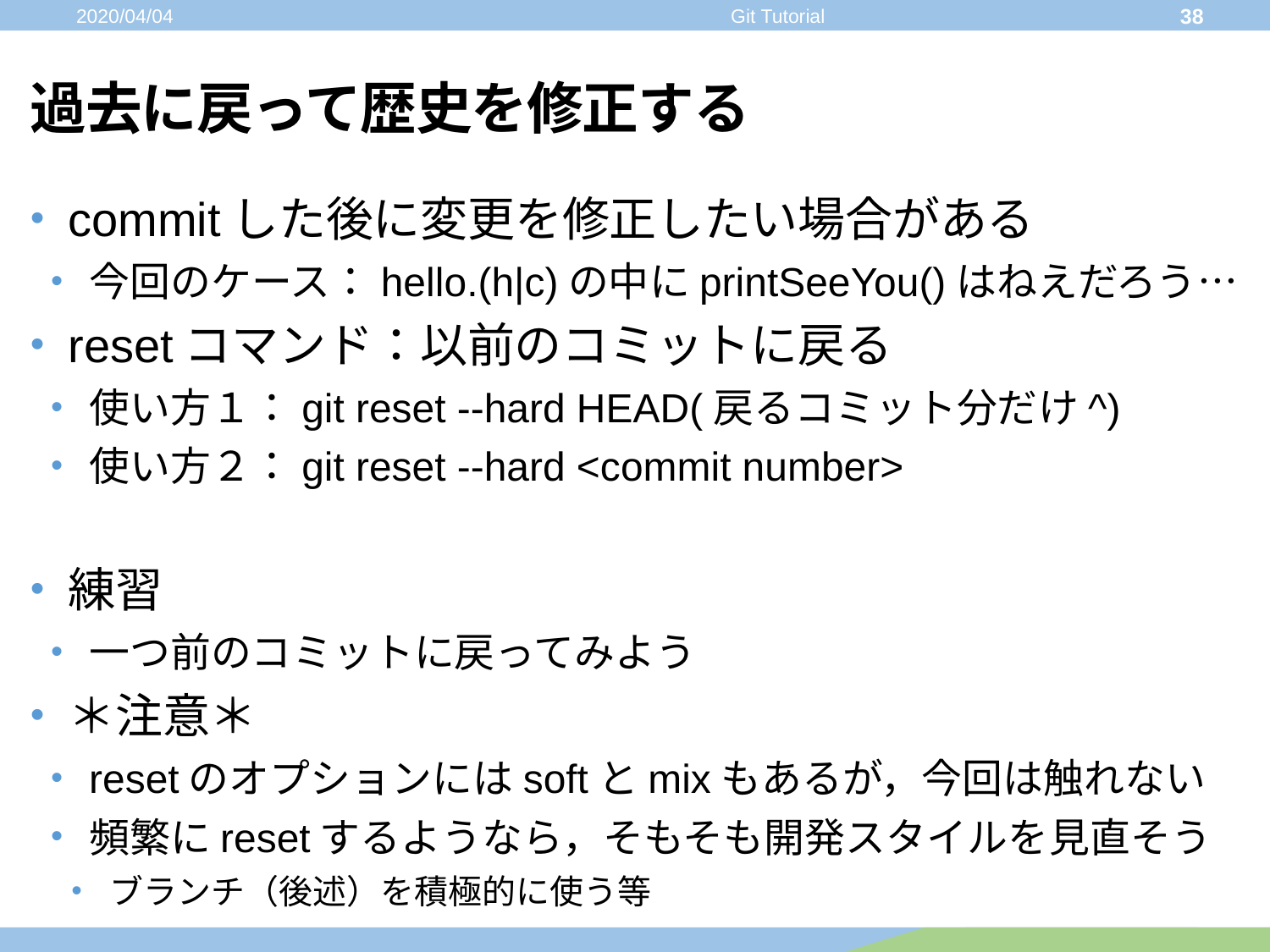

2020/04/04
38
Git Tutorial
# 過去に戻って歴史を修正する
commitした後に変更を修正したい場合がある
今回のケース：hello.(h|c)の中にprintSeeYou()はねえだろう…
resetコマンド：以前のコミットに戻る
使い方１：git reset --hard HEAD(戻るコミット分だけ^)
使い方２：git reset --hard <commit number>

練習
一つ前のコミットに戻ってみよう
＊注意＊
resetのオプションにはsoftとmixもあるが，今回は触れない
頻繁にresetするようなら，そもそも開発スタイルを見直そう
ブランチ（後述）を積極的に使う等